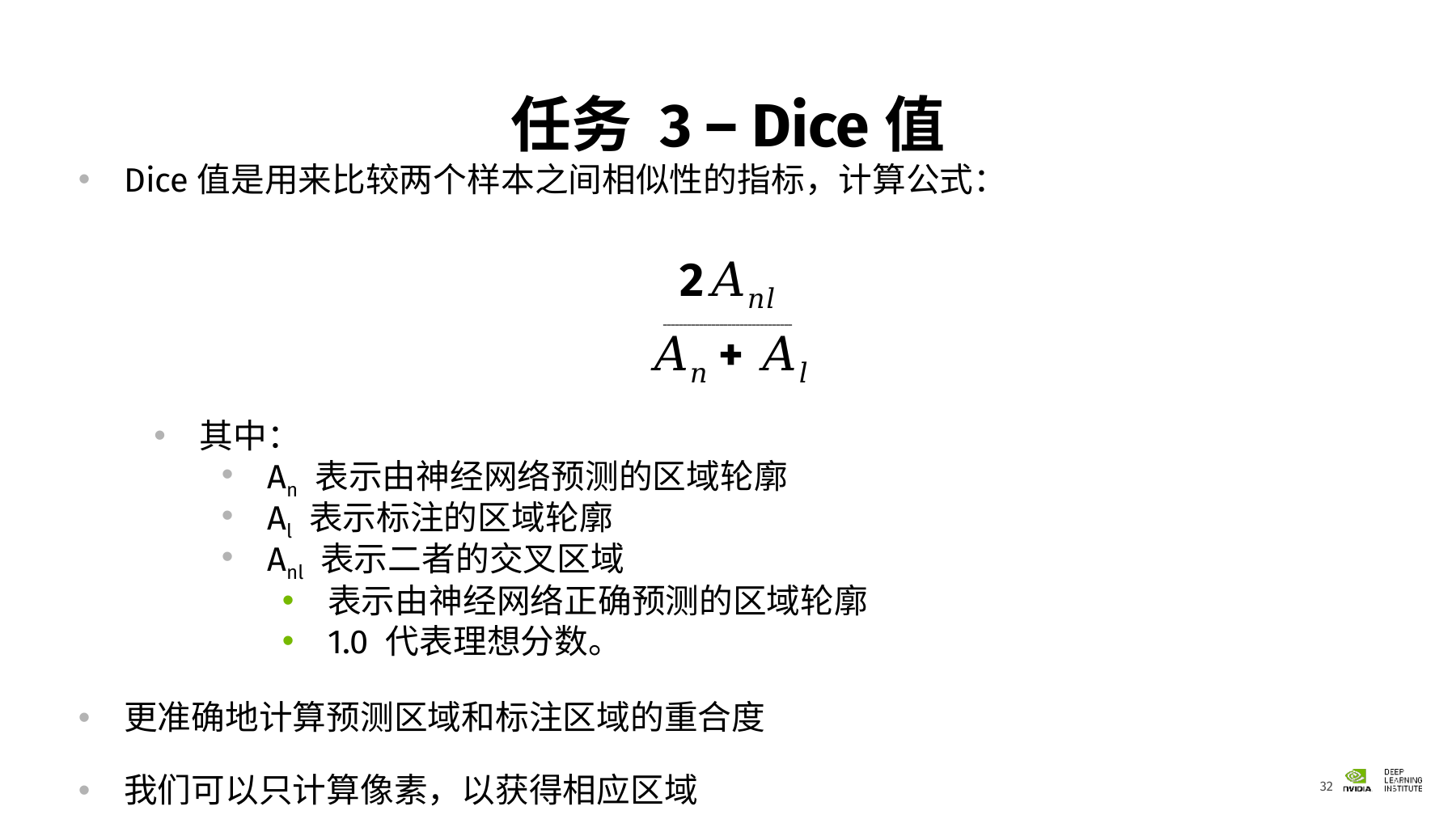

# 任务 3 – Dice值
Dice值是用来比较两个样本之间相似性的指标，计算公式：

2𝐴𝑛𝑙
________________________________
𝐴𝑛 + 𝐴𝑙

其中：
An 表示由神经网络预测的区域轮廓
Al 表示标注的区域轮廓
Anl 表示二者的交叉区域
表示由神经网络正确预测的区域轮廓
1.0 代表理想分数。

更准确地计算预测区域和标注区域的重合度

我们可以只计算像素，以获得相应区域